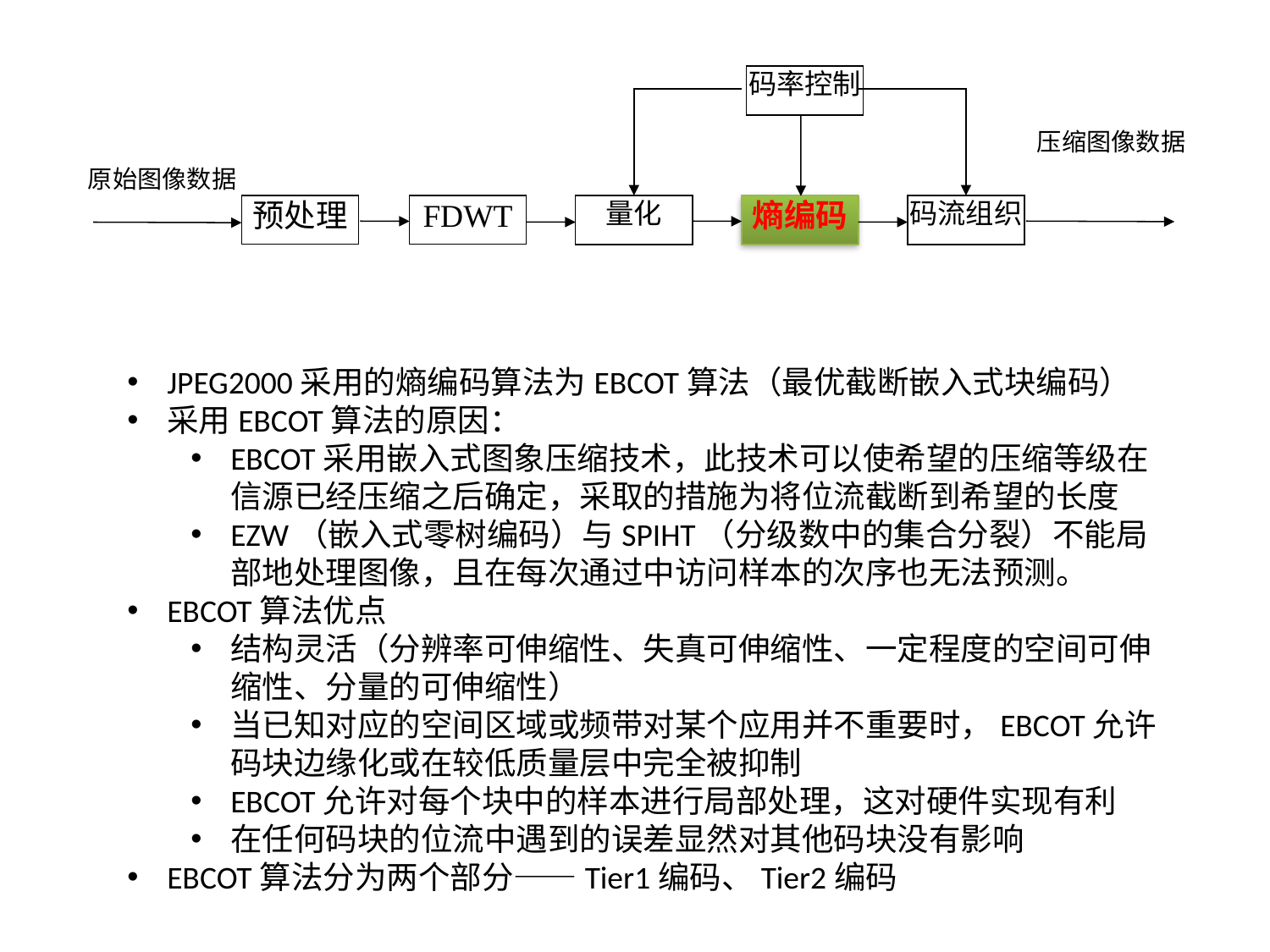

码率控制

压缩图像数据
原始图像数据
预处理
FDWT
量化
熵编码
码流组织

JPEG2000采用的熵编码算法为EBCOT算法（最优截断嵌入式块编码）
采用EBCOT算法的原因：
EBCOT采用嵌入式图象压缩技术，此技术可以使希望的压缩等级在信源已经压缩之后确定，采取的措施为将位流截断到希望的长度
EZW（嵌入式零树编码）与SPIHT（分级数中的集合分裂）不能局部地处理图像，且在每次通过中访问样本的次序也无法预测。
EBCOT算法优点
结构灵活（分辨率可伸缩性、失真可伸缩性、一定程度的空间可伸缩性、分量的可伸缩性）
当已知对应的空间区域或频带对某个应用并不重要时，EBCOT允许码块边缘化或在较低质量层中完全被抑制
EBCOT允许对每个块中的样本进行局部处理，这对硬件实现有利
在任何码块的位流中遇到的误差显然对其他码块没有影响
EBCOT算法分为两个部分——Tier1编码、Tier2编码